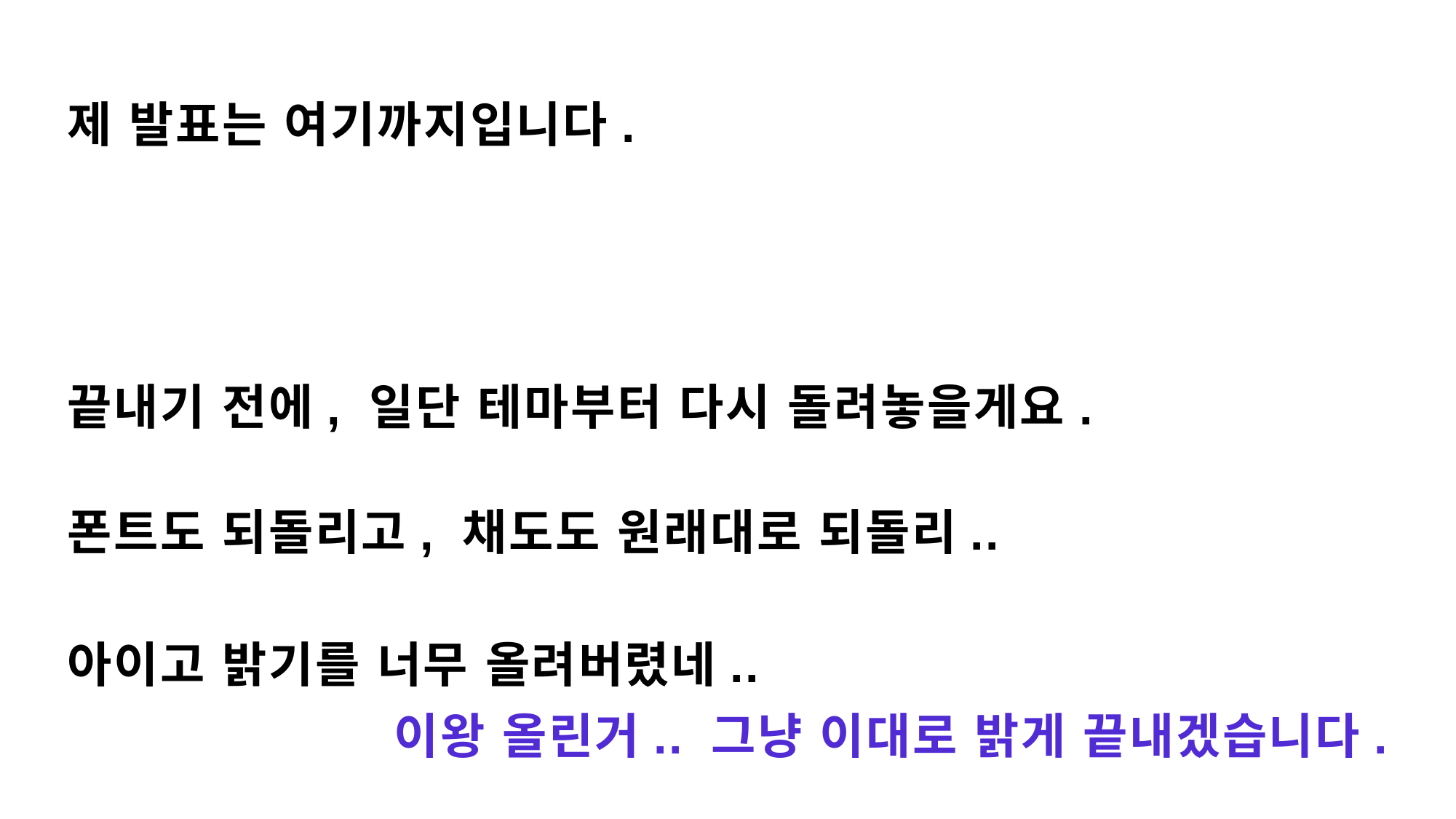

제 발표는 여기까지입니다.
끝내기 전에, 일단 테마부터 다시 돌려놓을게요.
폰트도 되돌리고, 채도도 원래대로 되돌리..
아이고 밝기를 너무 올려버렸네..
이왕 올린거.. 그냥 이대로 밝게 끝내겠습니다.